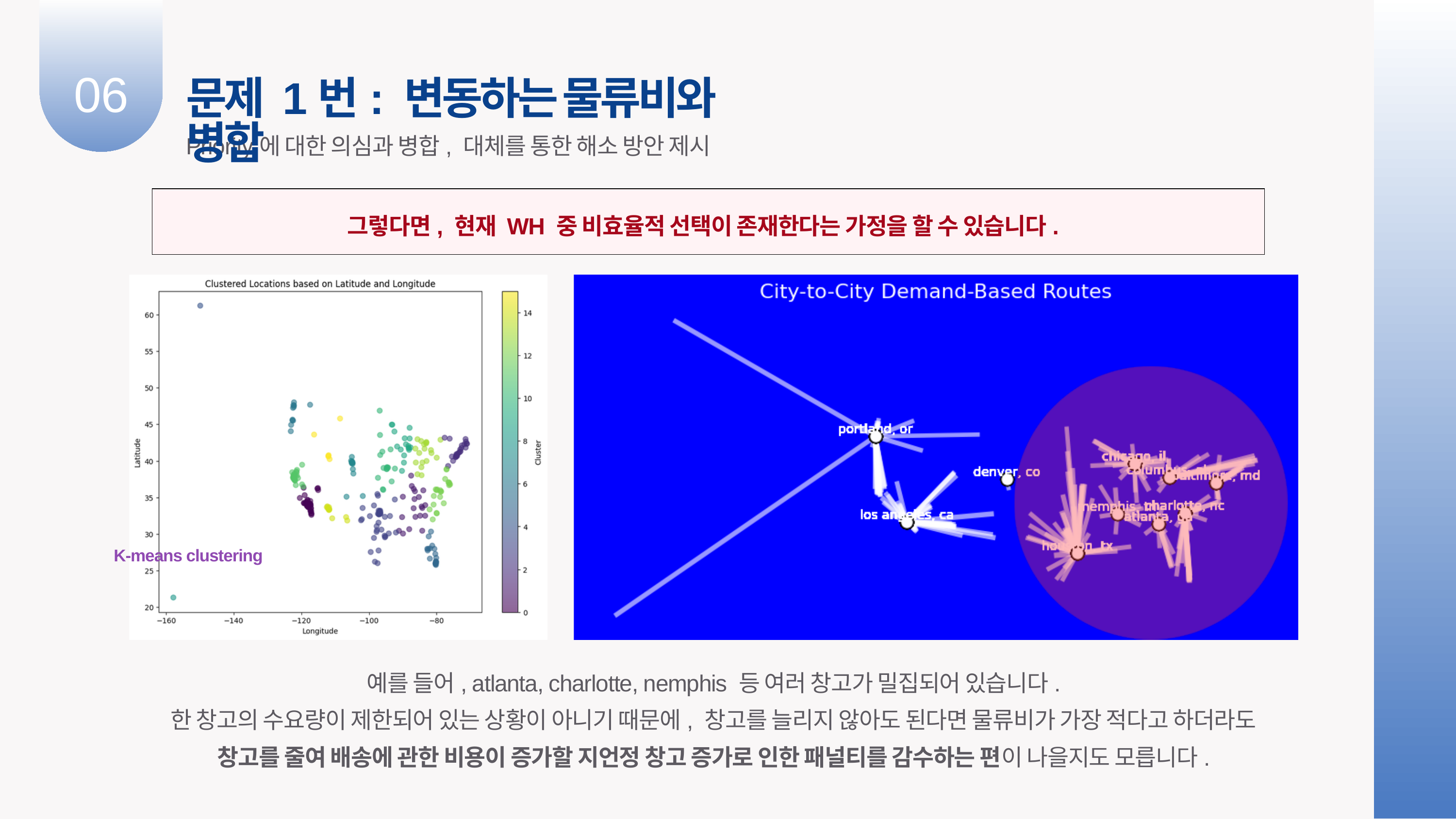

06
문제 1번: 변동하는 물류비와 병합
Priority에 대한 의심과 병합, 대체를 통한 해소 방안 제시

그렇다면, 현재 WH 중 비효율적 선택이 존재한다는 가정을 할 수 있습니다.

K-means clustering
예를 들어, atlanta, charlotte, nemphis 등 여러 창고가 밀집되어 있습니다.
한 창고의 수요량이 제한되어 있는 상황이 아니기 때문에, 창고를 늘리지 않아도 된다면 물류비가 가장 적다고 하더라도
창고를 줄여 배송에 관한 비용이 증가할 지언정 창고 증가로 인한 패널티를 감수하는 편이 나을지도 모릅니다.